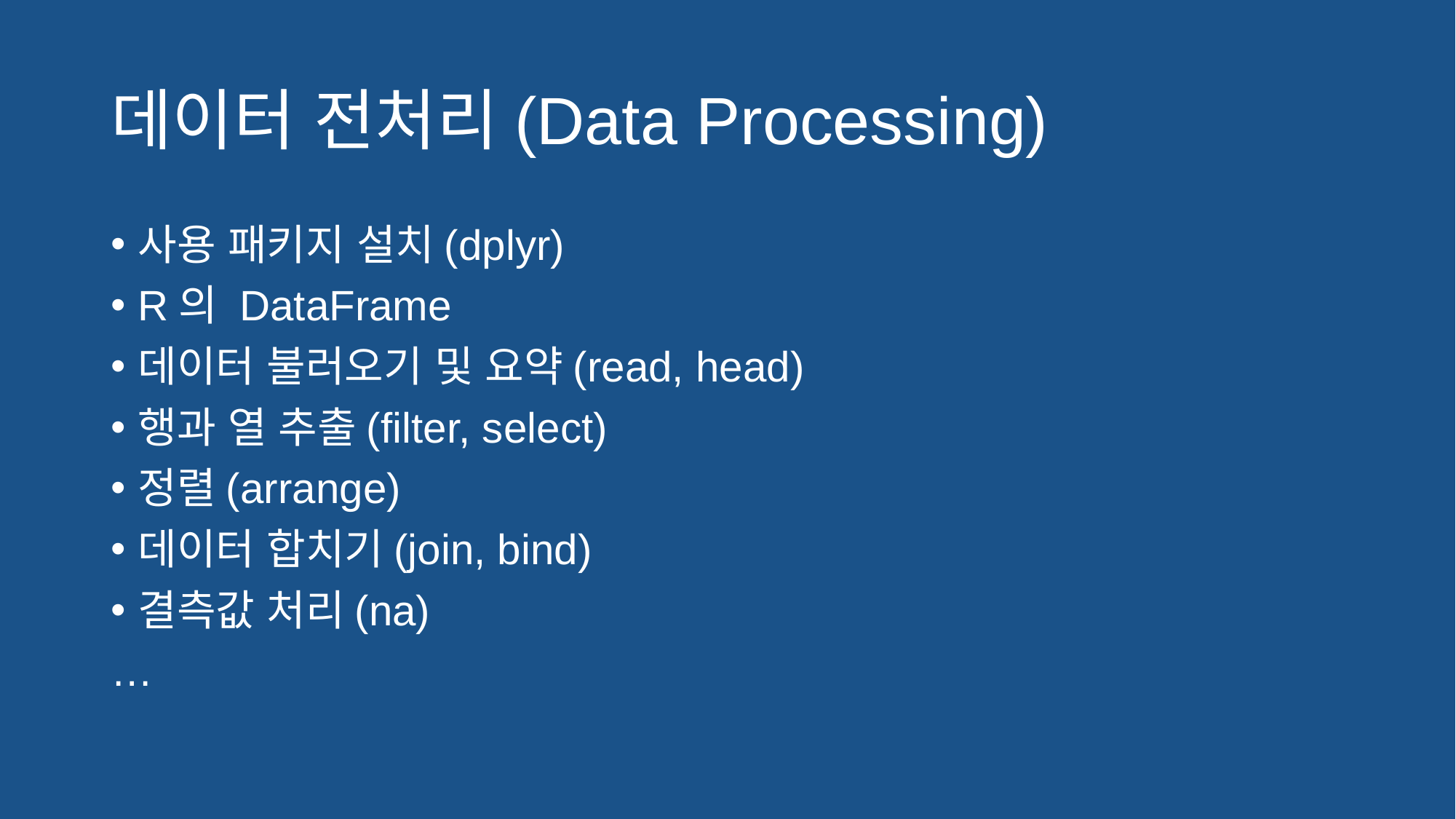

# 데이터 전처리(Data Processing)
사용 패키지 설치(dplyr)
R의 DataFrame
데이터 불러오기 및 요약(read, head)
행과 열 추출(filter, select)
정렬(arrange)
데이터 합치기(join, bind)
결측값 처리(na)
…